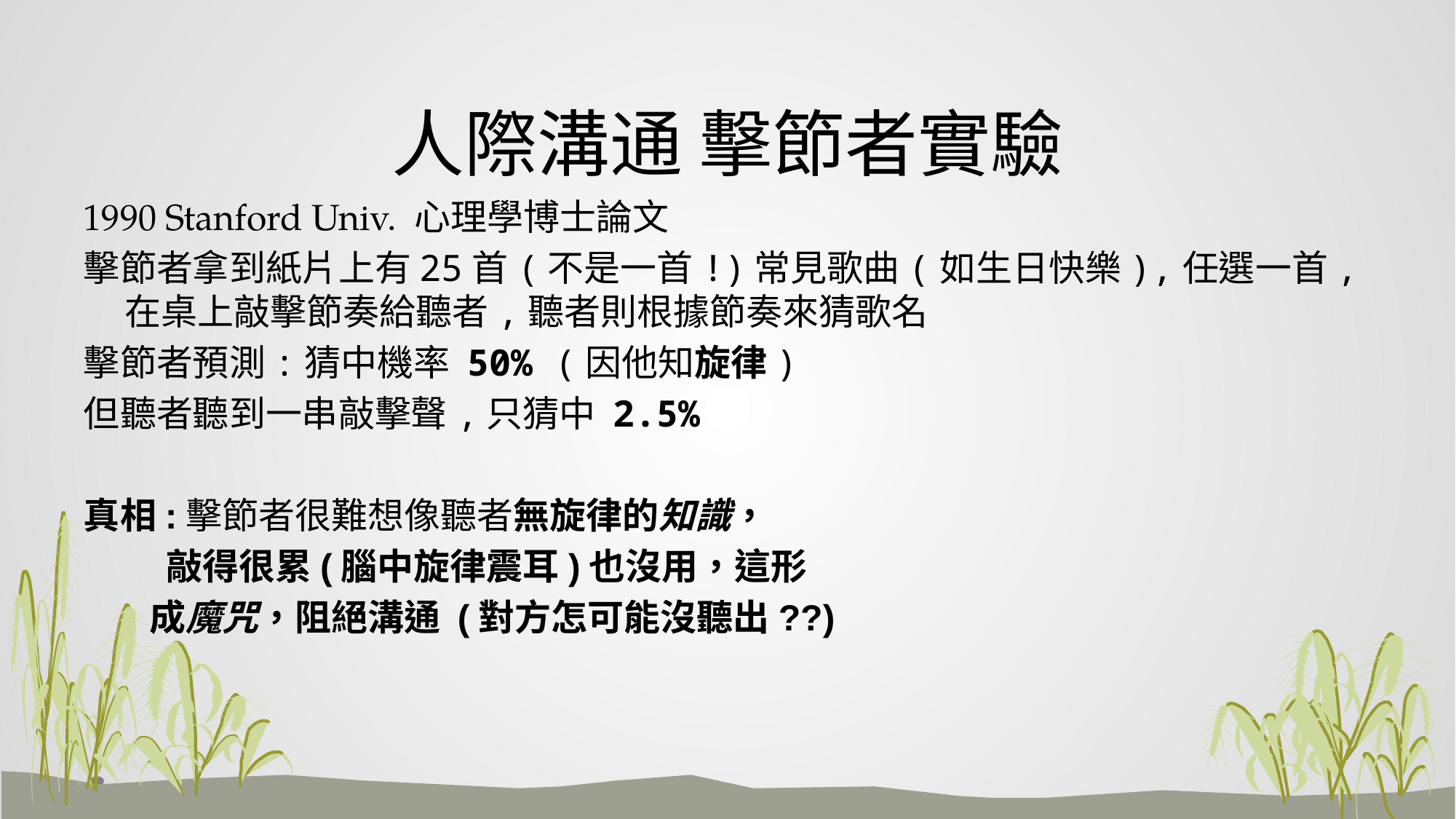

# 人際溝通 擊節者實驗
1990 Stanford Univ. 心理學博士論文
擊節者拿到紙片上有25首(不是一首!)常見歌曲(如生日快樂),任選一首,在桌上敲擊節奏給聽者,聽者則根據節奏來猜歌名
擊節者預測:猜中機率 50% (因他知旋律)
但聽者聽到一串敲擊聲,只猜中 2.5%

真相:擊節者很難想像聽者無旋律的知識，
         敲得很累(腦中旋律震耳)也沒用，這形
       成魔咒，阻絕溝通 (對方怎可能沒聽出??)